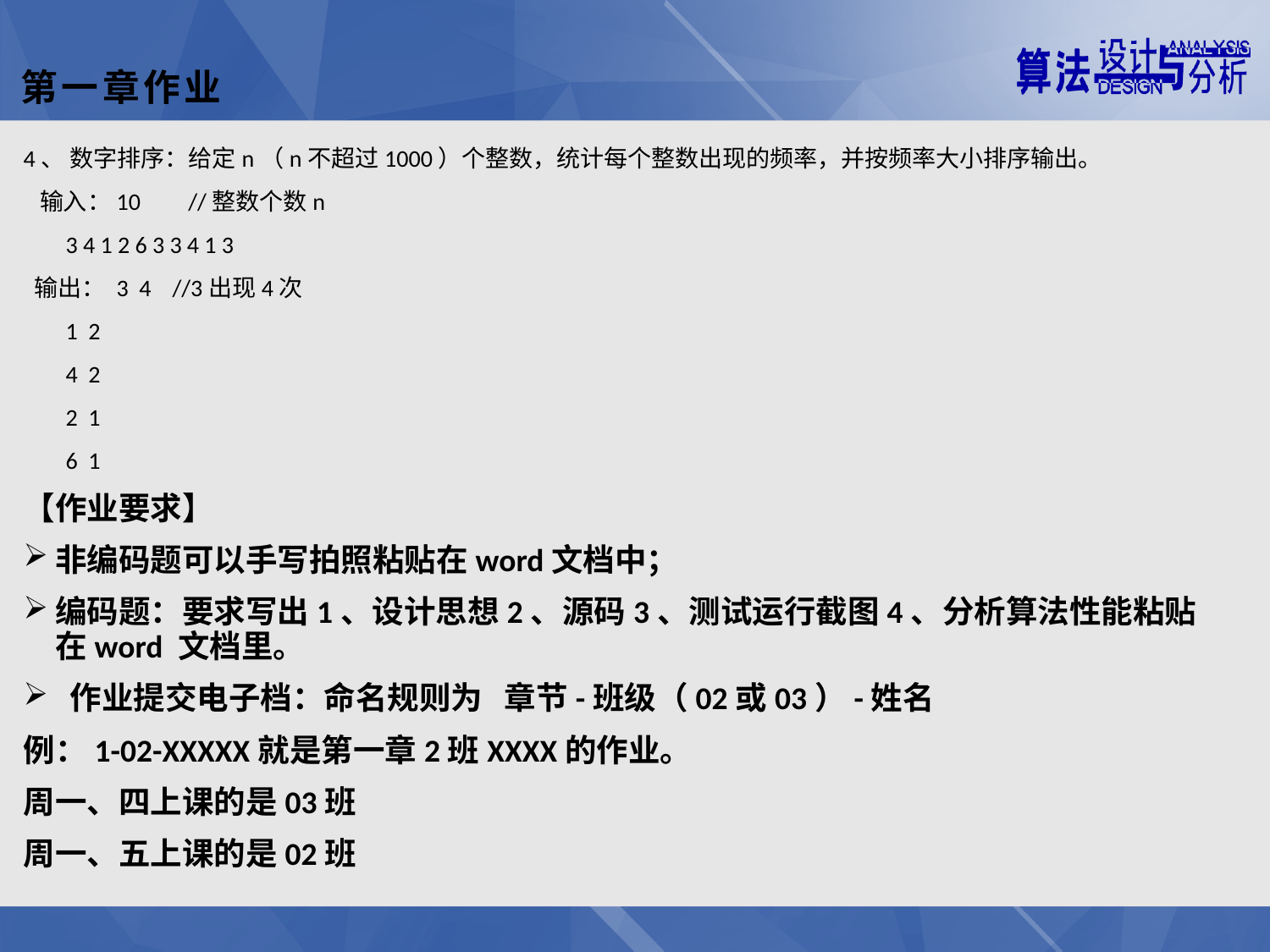

第一章作业
4、 数字排序：给定n（n不超过1000）个整数，统计每个整数出现的频率，并按频率大小排序输出。
  输入：10         //整数个数n
        3 4 1 2 6 3 3 4 1 3
 输出： 3  4    //3出现4次
        1  2
        4  2
        2  1
        6  1
【作业要求】
非编码题可以手写拍照粘贴在word文档中；
编码题：要求写出1、设计思想2、源码3、测试运行截图4、分析算法性能粘贴在word 文档里。
 作业提交电子档：命名规则为   章节-班级（02或03）-姓名
例：1-02-XXXXX就是第一章2班XXXX的作业。
周一、四上课的是03班
周一、五上课的是02班